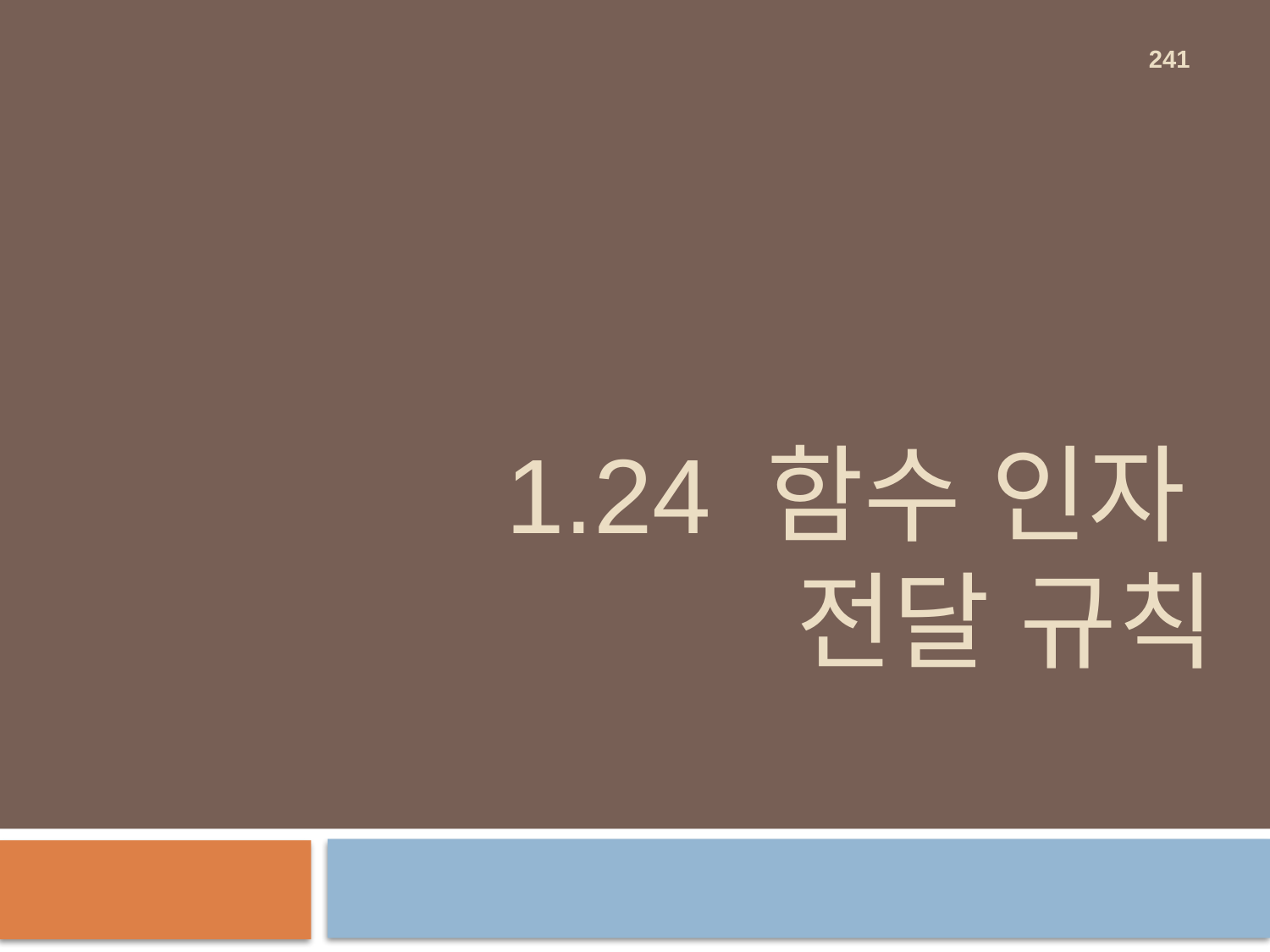

241
# 1.24 함수 인자 전달 규칙